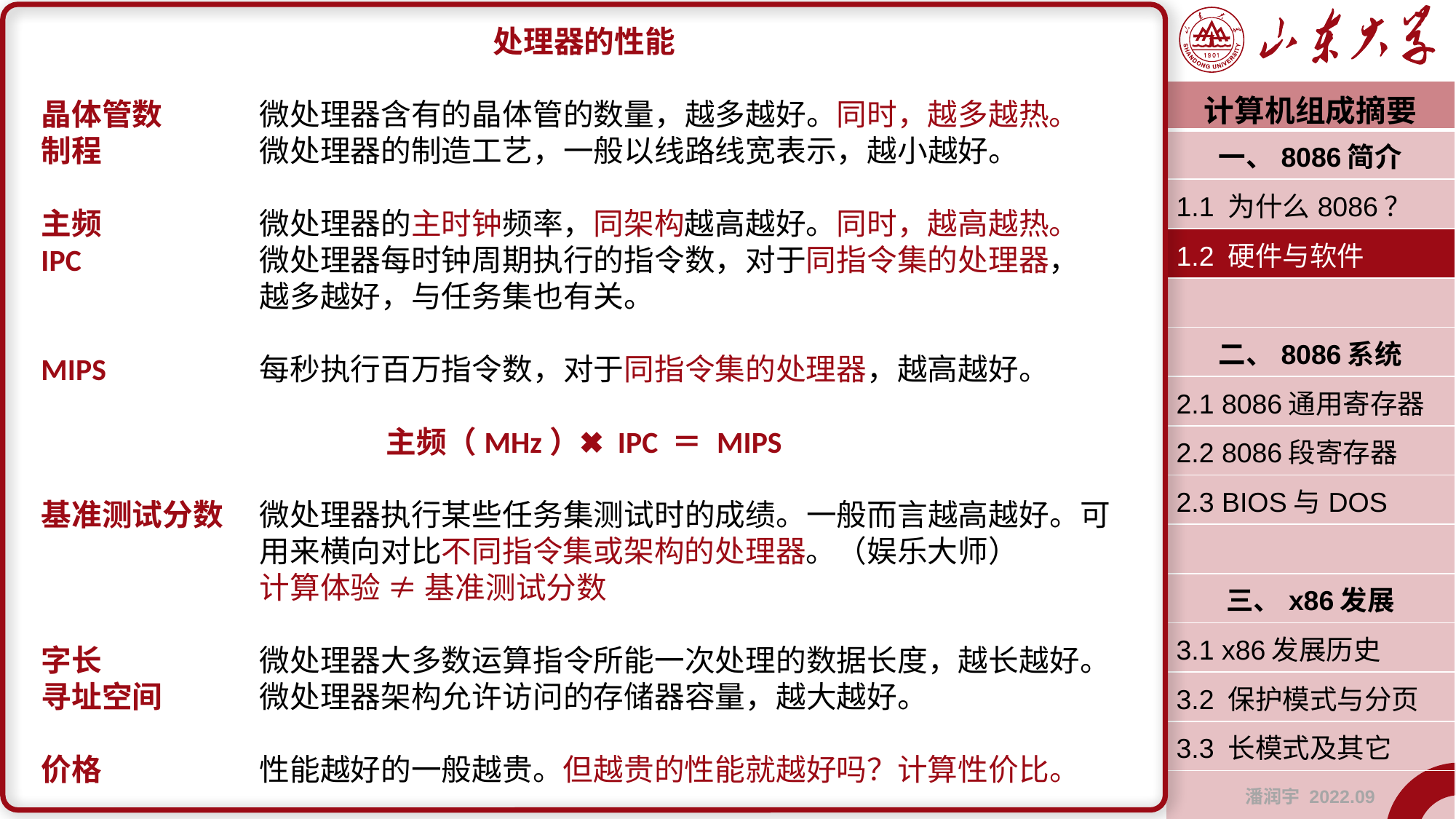

处理器的性能

晶体管数	微处理器含有的晶体管的数量，越多越好。同时，越多越热。
制程		微处理器的制造工艺，一般以线路线宽表示，越小越好。

主频		微处理器的主时钟频率，同架构越高越好。同时，越高越热。
IPC		微处理器每时钟周期执行的指令数，对于同指令集的处理器，
		越多越好，与任务集也有关。

MIPS		每秒执行百万指令数，对于同指令集的处理器，越高越好。

主频（MHz）✖ IPC ＝ MIPS

基准测试分数	微处理器执行某些任务集测试时的成绩。一般而言越高越好。可		用来横向对比不同指令集或架构的处理器。（娱乐大师）
		计算体验 ≠ 基准测试分数

字长		微处理器大多数运算指令所能一次处理的数据长度，越长越好。
寻址空间	微处理器架构允许访问的存储器容量，越大越好。

价格		性能越好的一般越贵。但越贵的性能就越好吗？计算性价比。
| 计算机组成摘要 |
| --- |
| 一、8086简介 |
| 1.1 为什么8086？ |
| 1.2 硬件与软件 |
|  |
| 二、8086系统 |
| 2.1 8086通用寄存器 |
| 2.2 8086段寄存器 |
| 2.3 BIOS与DOS |
|  |
| 三、x86发展 |
| 3.1 x86发展历史 |
| 3.2 保护模式与分页 |
| 3.3 长模式及其它 |
| 潘润宇 2022.09 |